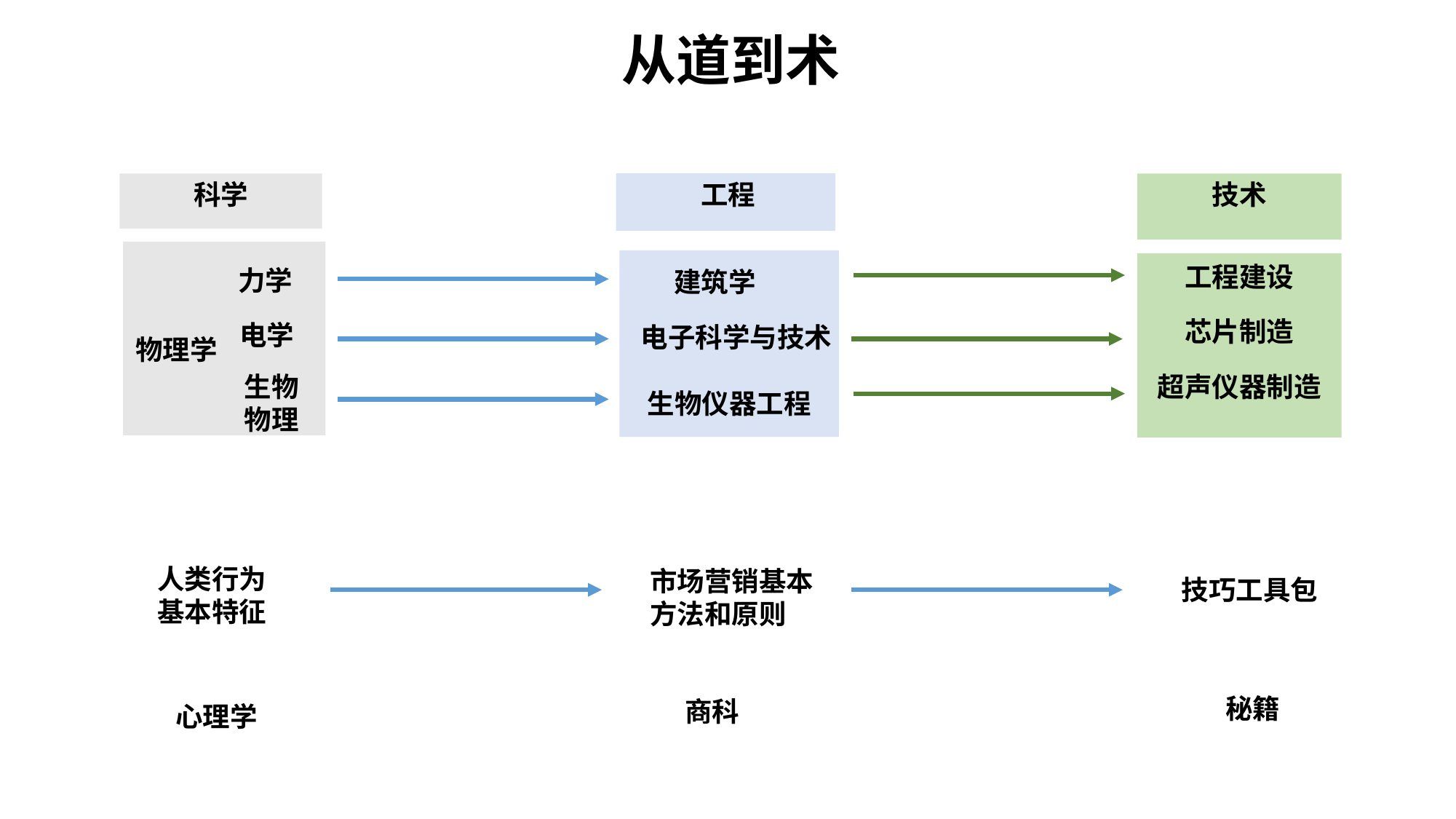

从道到术
科学
工程
技术

工程建设
力学
建筑学
芯片制造
电学
电子科学与技术
物理学
生物
物理
超声仪器制造
生物仪器工程
人类行为基本特征
市场营销基本方法和原则
技巧工具包
秘籍
商科
心理学